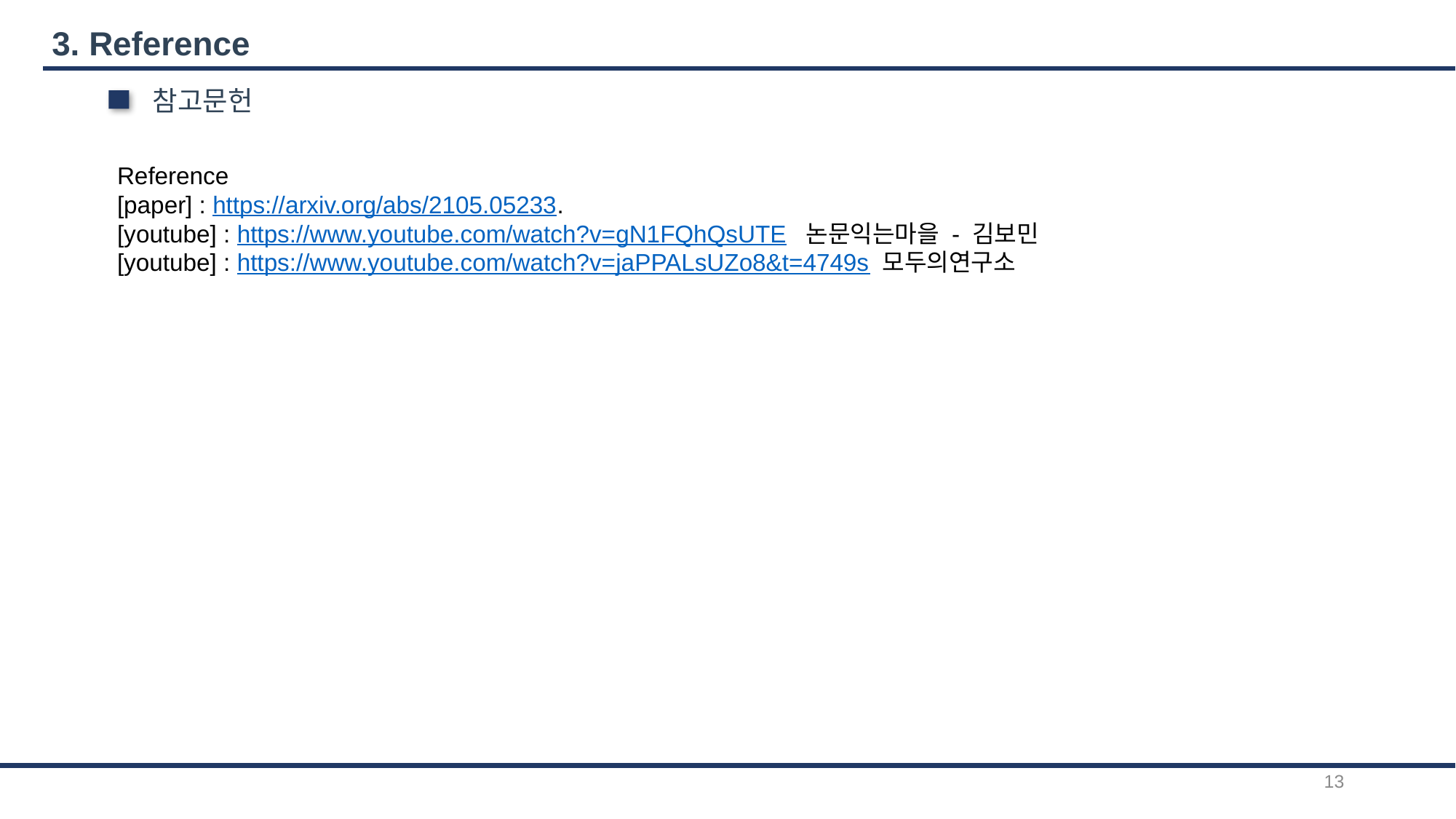

3. Reference
참고문헌

Reference
[paper] : https://arxiv.org/abs/2105.05233.
[youtube] : https://www.youtube.com/watch?v=gN1FQhQsUTE  논문익는마을 - 김보민
[youtube] : https://www.youtube.com/watch?v=jaPPALsUZo8&t=4749s 모두의연구소

13